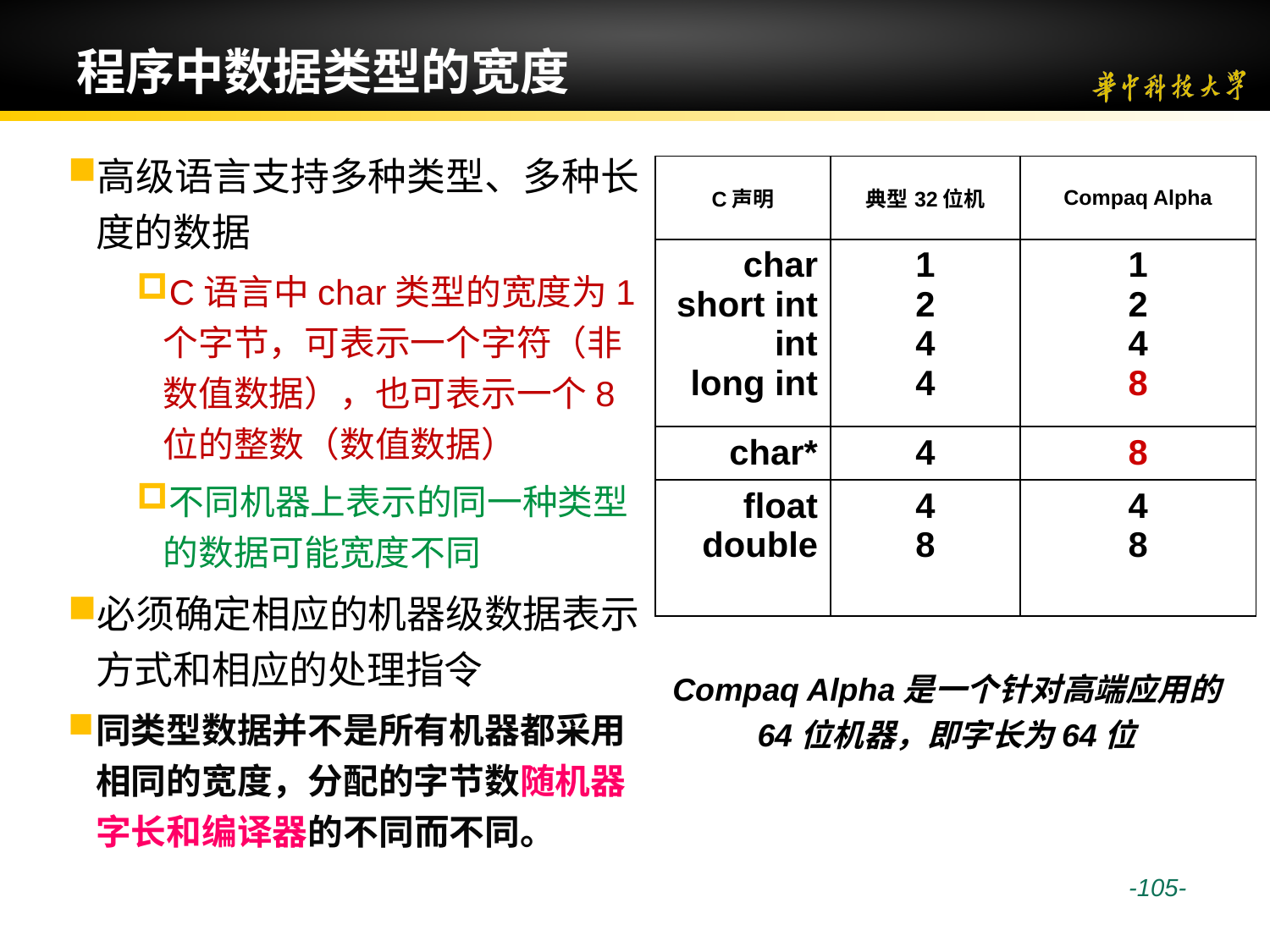

# 程序中数据类型的宽度
高级语言支持多种类型、多种长度的数据
C语言中char类型的宽度为1个字节，可表示一个字符（非数值数据），也可表示一个8位的整数（数值数据）
不同机器上表示的同一种类型的数据可能宽度不同
必须确定相应的机器级数据表示方式和相应的处理指令
同类型数据并不是所有机器都采用相同的宽度，分配的字节数随机器字长和编译器的不同而不同。

| C声明 | 典型32位机 | Compaq Alpha |
| --- | --- | --- |
| char short int int long int | 1 2 4 4 | 1 2 4 8 |
| char\* | 4 | 8 |
| float double | 4 8 | 4 8 |
Compaq Alpha是一个针对高端应用的64位机器，即字长为64位
 -105-